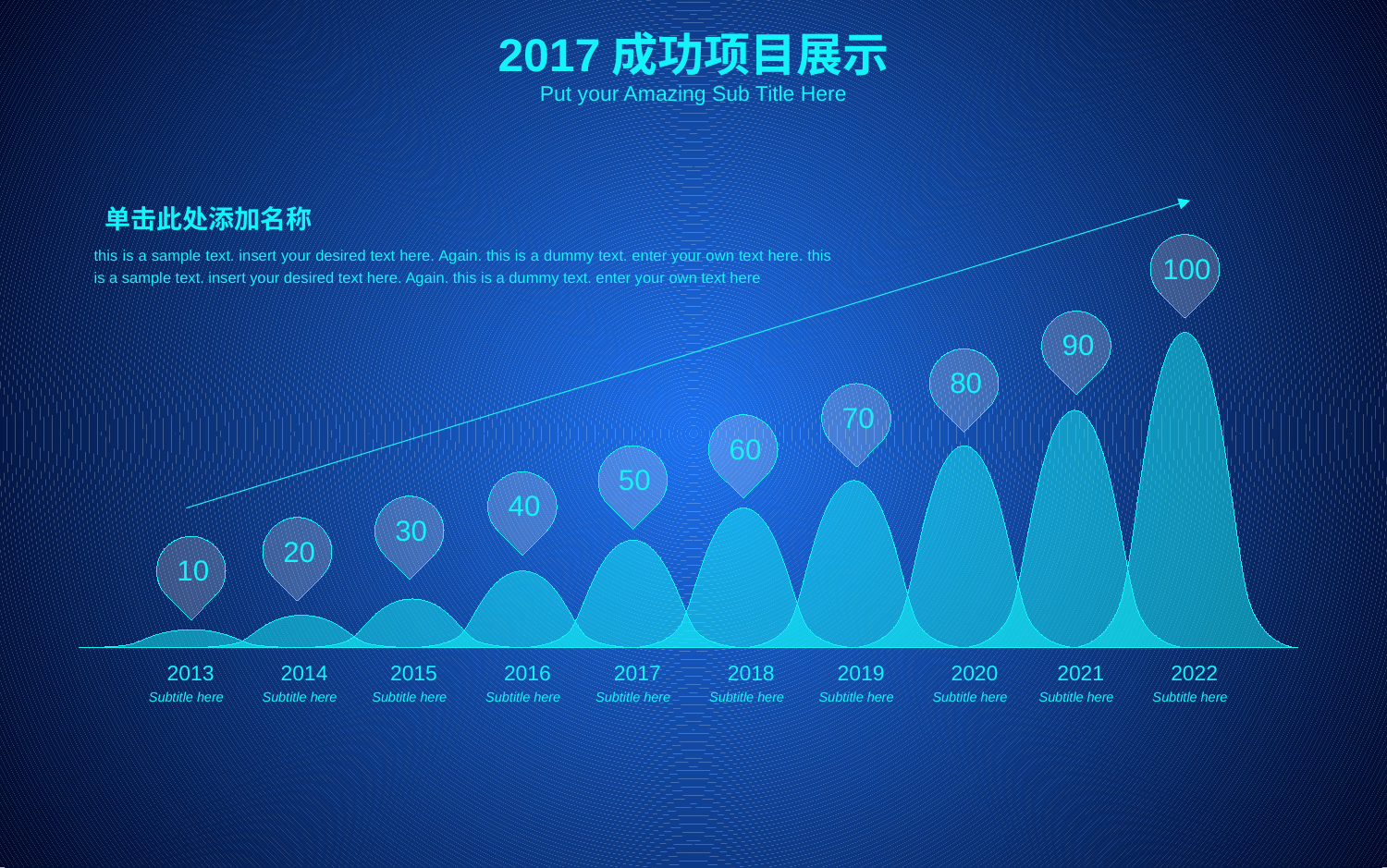

2017成功项目展示
Put your Amazing Sub Title Here
单击此处添加名称
this is a sample text. insert your desired text here. Again. this is a dummy text. enter your own text here. this is a sample text. insert your desired text here. Again. this is a dummy text. enter your own text here

100

90

80

70

60

50

40

30

20

10

2015
Subtitle here
2016
Subtitle here
2019
Subtitle here
2020
Subtitle here
2021
Subtitle here
2022
Subtitle here
2013
Subtitle here
2014
Subtitle here
2017
Subtitle here
2018
Subtitle here